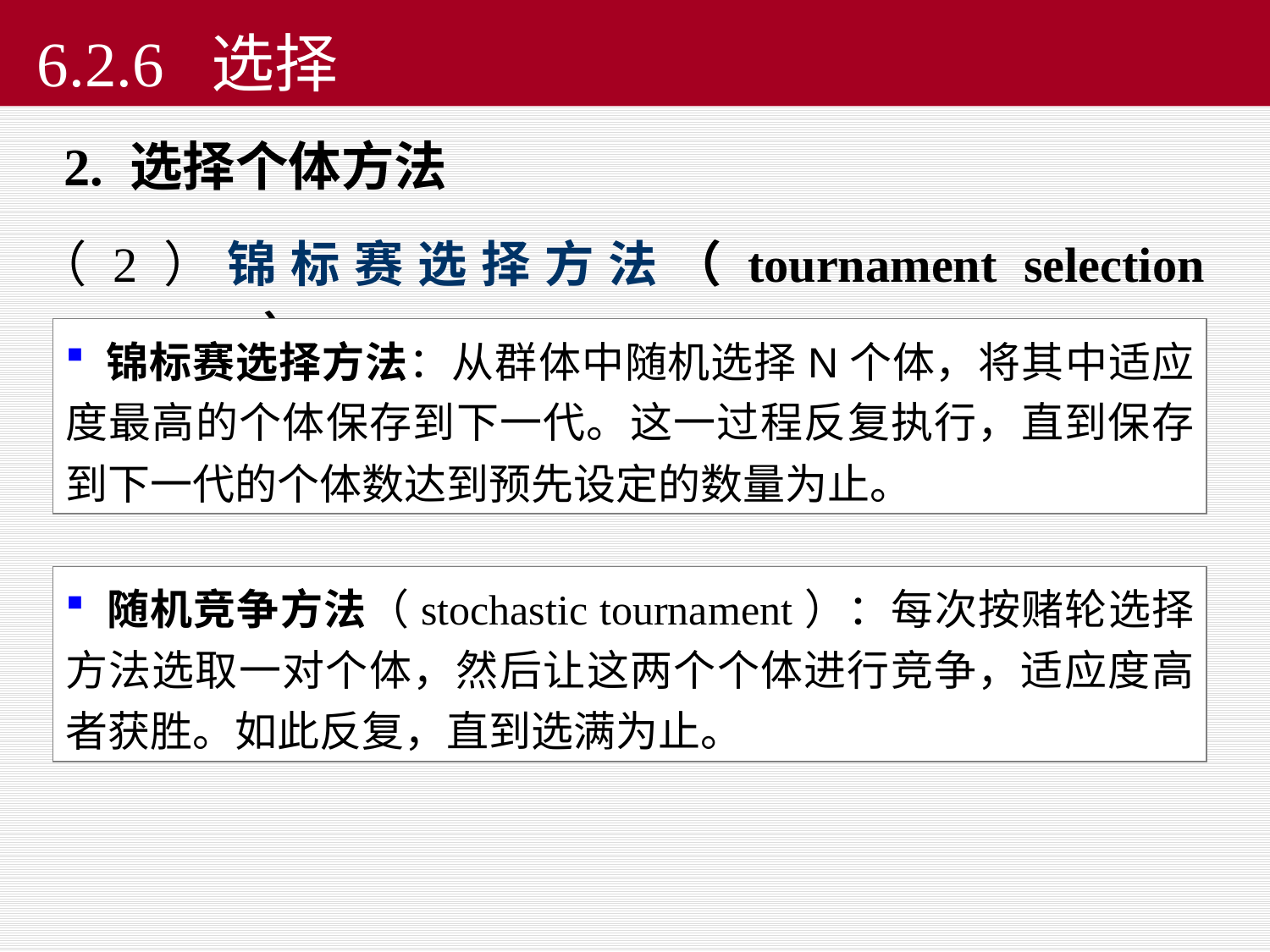

# 6.2.6  选择
  2. 选择个体方法
（2）锦标赛选择方法（tournament selection model）
 锦标赛选择方法：从群体中随机选择N个体，将其中适应度最高的个体保存到下一代。这一过程反复执行，直到保存到下一代的个体数达到预先设定的数量为止。

 随机竞争方法（stochastic tournament）：每次按赌轮选择方法选取一对个体，然后让这两个个体进行竞争，适应度高者获胜。如此反复，直到选满为止。
60